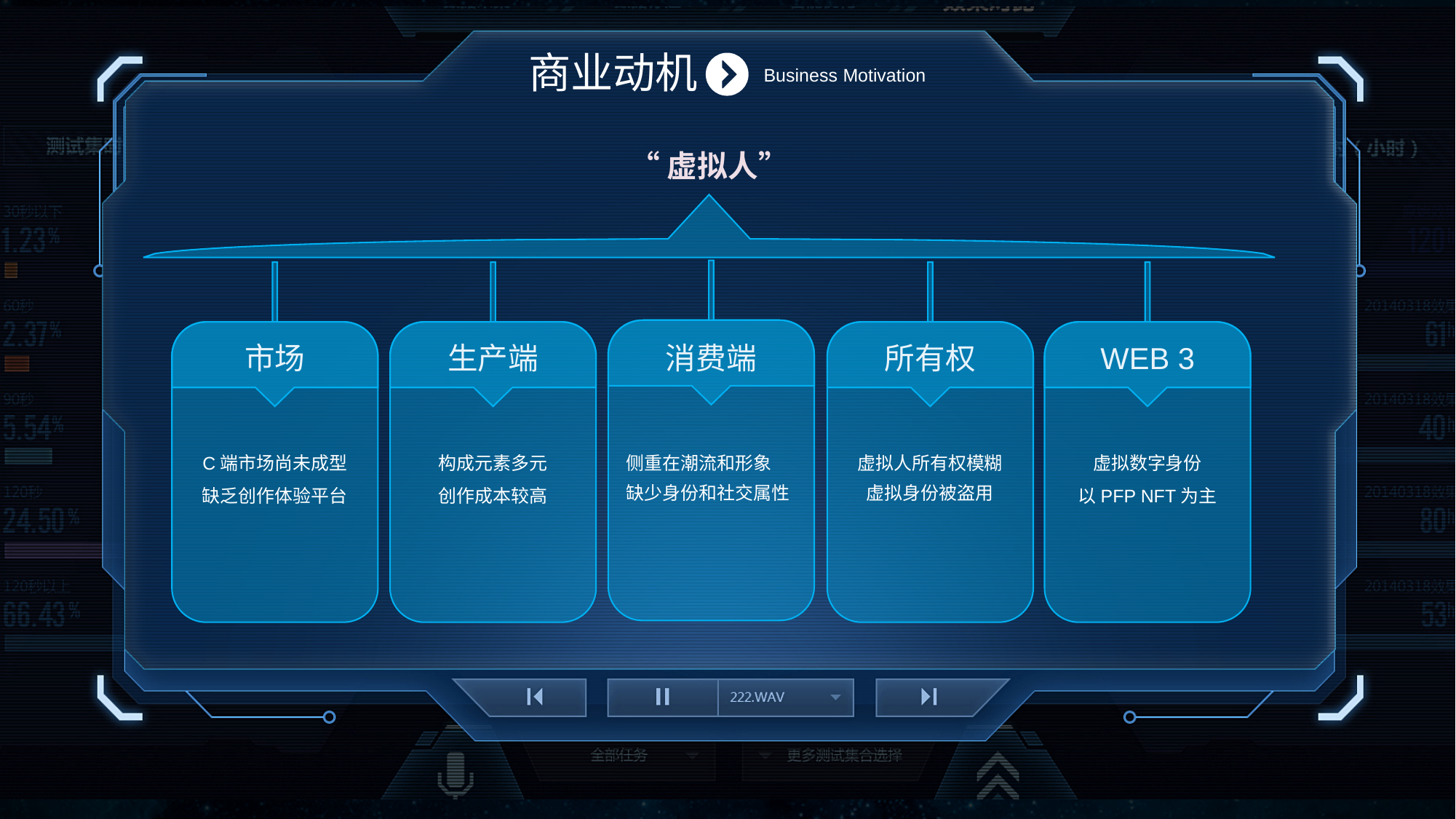

商业动机

Business Motivation
“虚拟人”

市场
生产端
消费端
所有权
WEB 3
C端市场尚未成型
缺乏创作体验平台
构成元素多元
创作成本较高
虚拟数字身份
以PFP NFT为主
侧重在潮流和形象
缺少身份和社交属性
虚拟人所有权模糊
虚拟身份被盗用